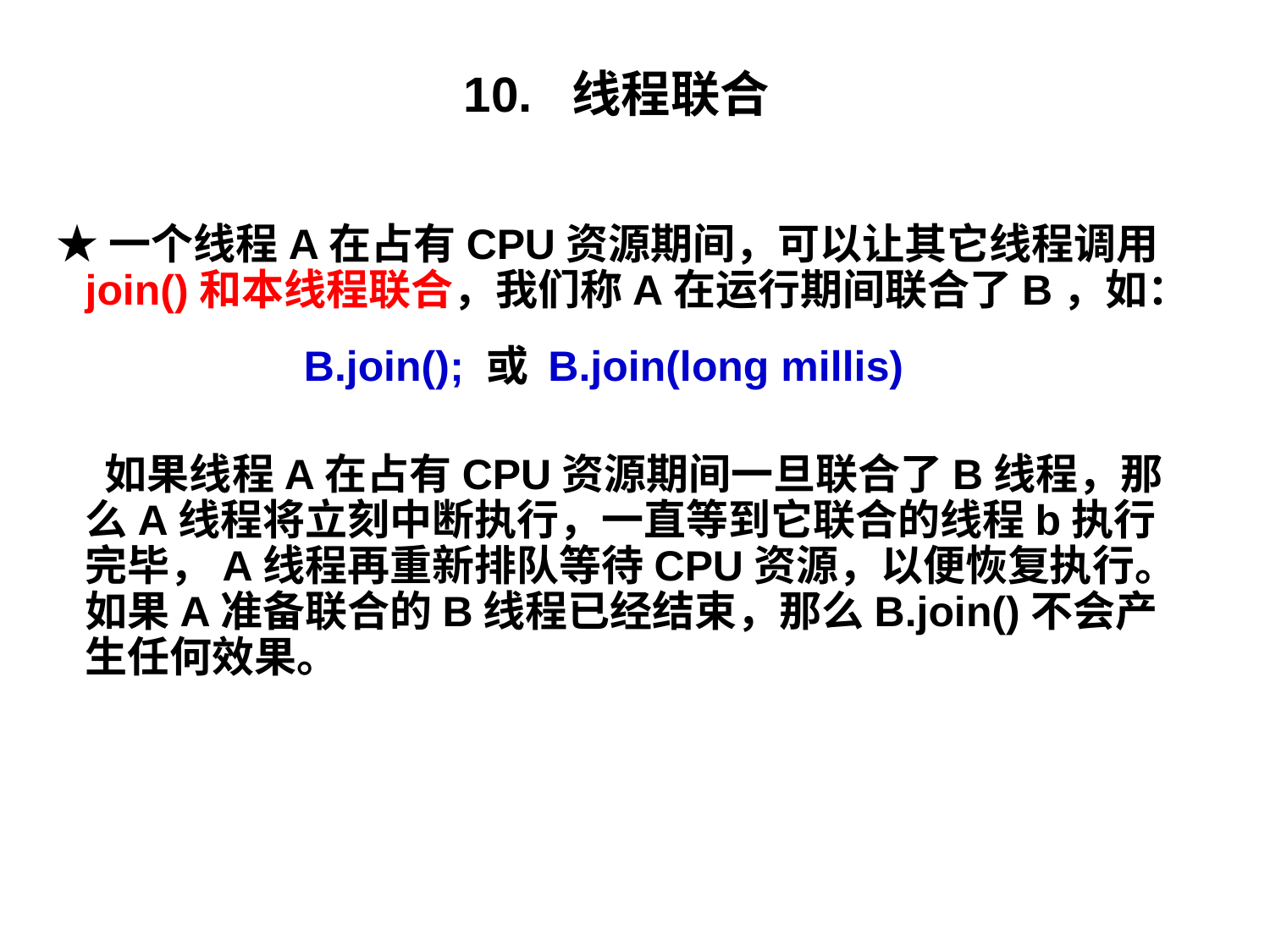

# 10.  线程联合
  ★一个线程A在占有CPU资源期间，可以让其它线程调用join()和本线程联合，我们称A在运行期间联合了B，如：

B.join(); 或 B.join(long millis)

      如果线程A在占有CPU资源期间一旦联合了B线程，那么A线程将立刻中断执行，一直等到它联合的线程b执行完毕，A线程再重新排队等待CPU资源，以便恢复执行。如果A准备联合的B线程已经结束，那么B.join()不会产生任何效果。